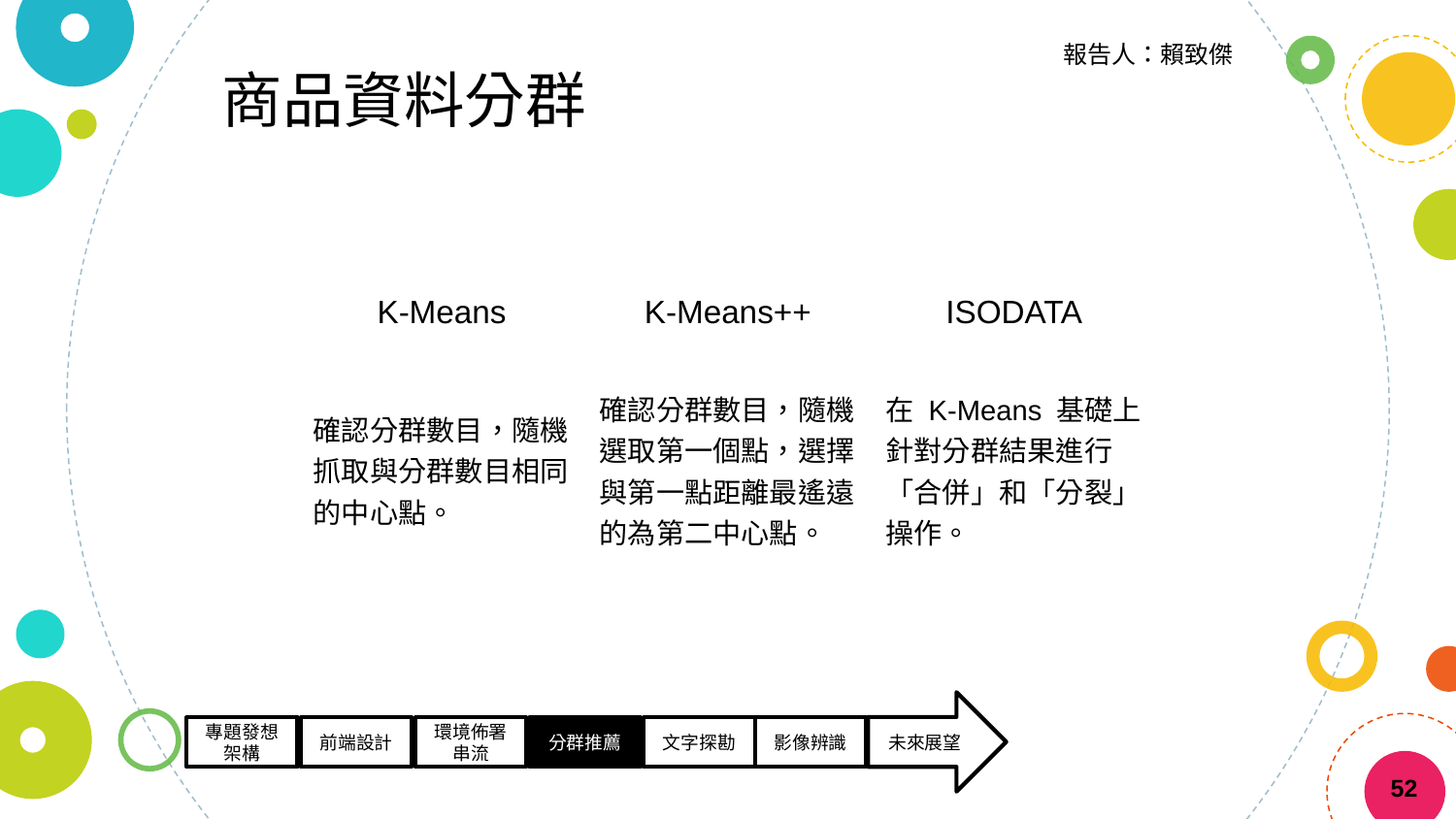

報告人：賴致傑
商品資料分群
| K-Means | K-Means++ | ISODATA |
| --- | --- | --- |
| 確認分群數目，隨機抓取與分群數目相同的中心點。 | 確認分群數目，隨機選取第一個點，選擇與第一點距離最遙遠的為第二中心點。 | 在 K-Means 基礎上 針對分群結果進行「合併」和「分裂」操作。 |
52